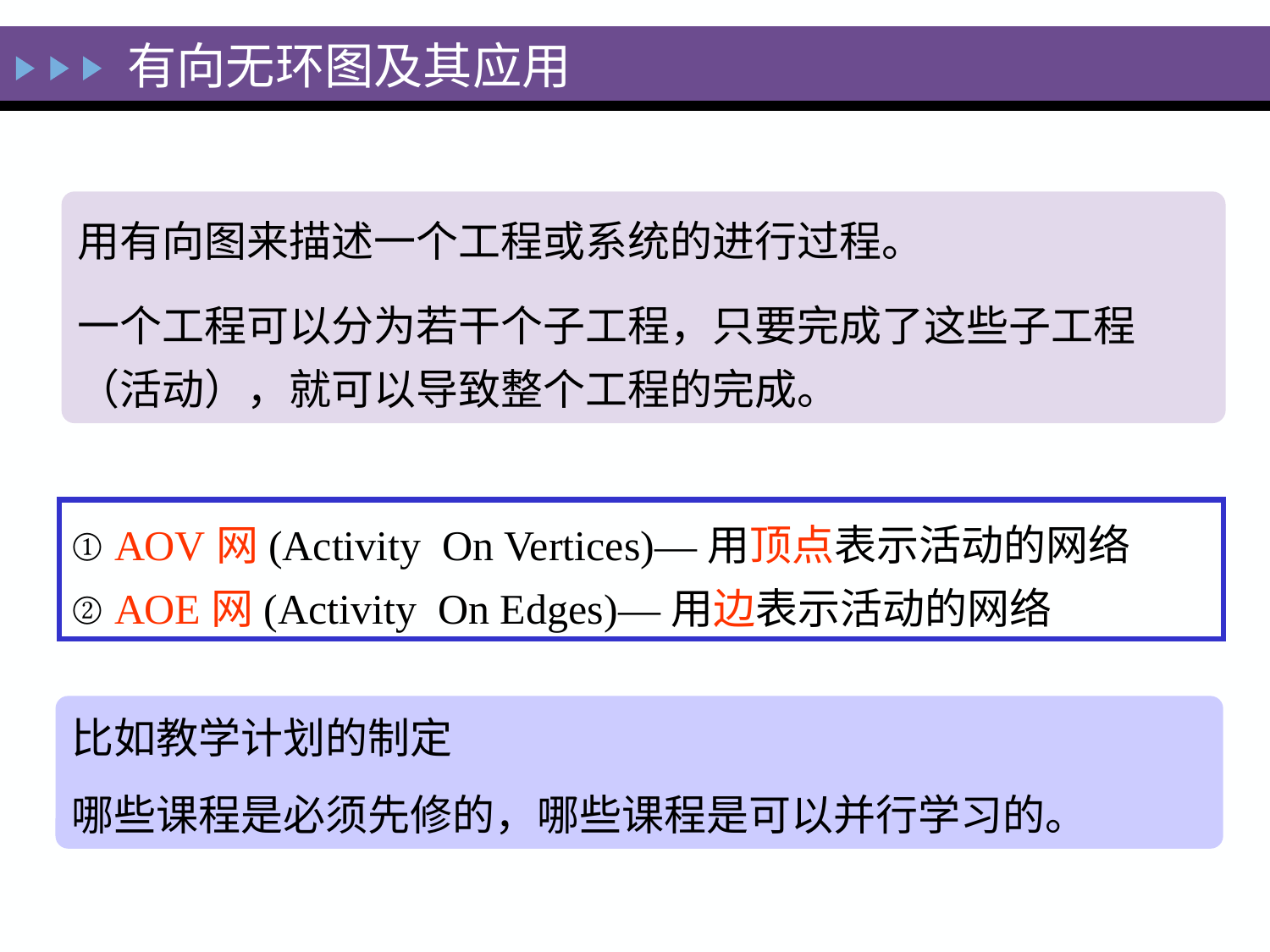

有向无环图及其应用
用有向图来描述一个工程或系统的进行过程。
一个工程可以分为若干个子工程，只要完成了这些子工程（活动），就可以导致整个工程的完成。
① AOV网(Activity  On Vertices)—用顶点表示活动的网络
② AOE网(Activity  On Edges)—用边表示活动的网络
比如教学计划的制定
哪些课程是必须先修的，哪些课程是可以并行学习的。